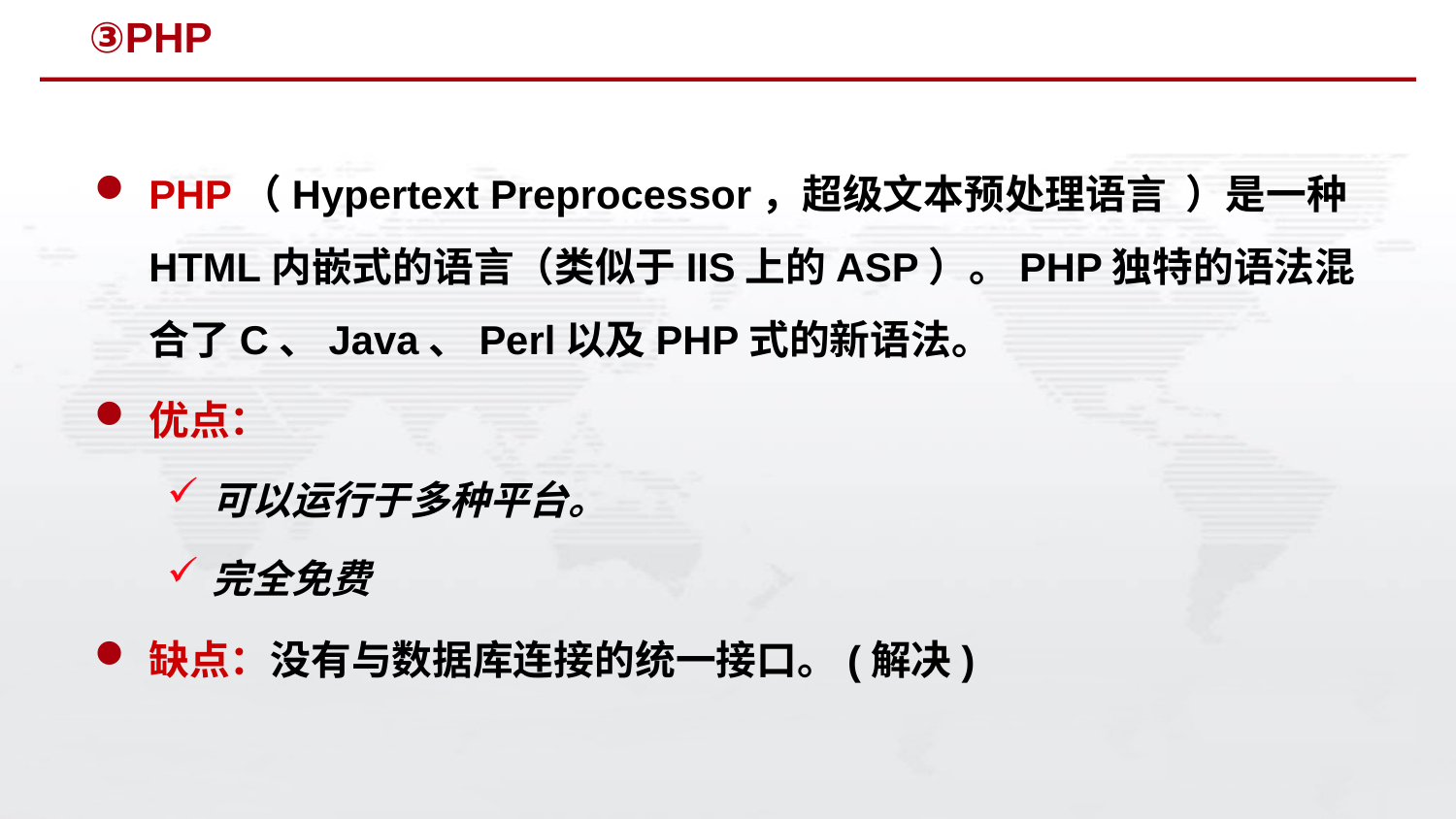

# ③PHP
PHP（Hypertext Preprocessor，超级文本预处理语言  ）是一种HTML内嵌式的语言（类似于IIS上的ASP）。PHP独特的语法混合了C、Java、Perl以及PHP式的新语法。
优点：
可以运行于多种平台。
完全免费
缺点：没有与数据库连接的统一接口。(解决)